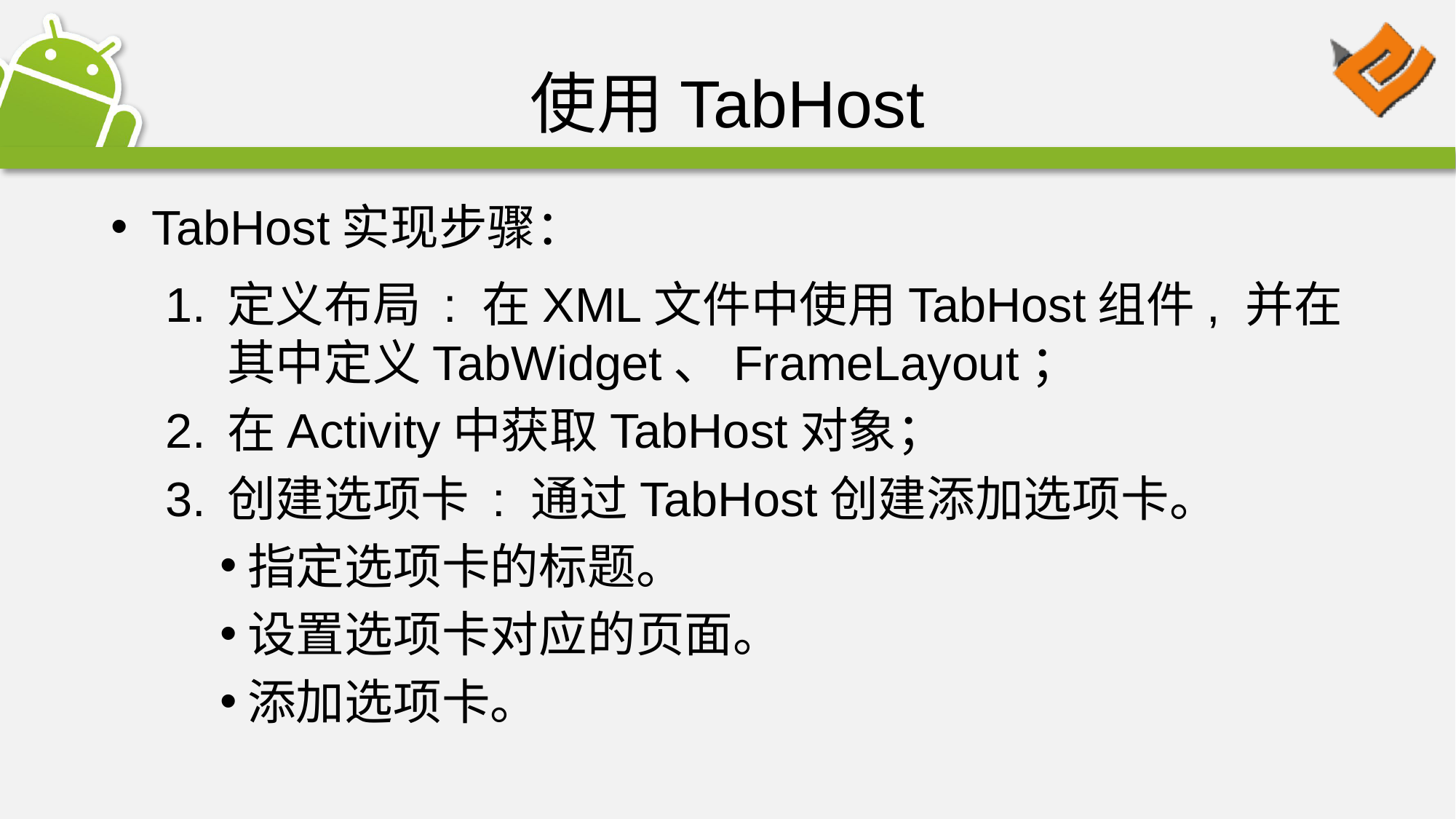

# 使用TabHost
TabHost实现步骤：
定义布局 : 在XML文件中使用TabHost组件, 并在其中定义TabWidget、FrameLayout；
在Activity中获取TabHost对象；
创建选项卡 : 通过TabHost创建添加选项卡。
指定选项卡的标题。
设置选项卡对应的页面。
添加选项卡。